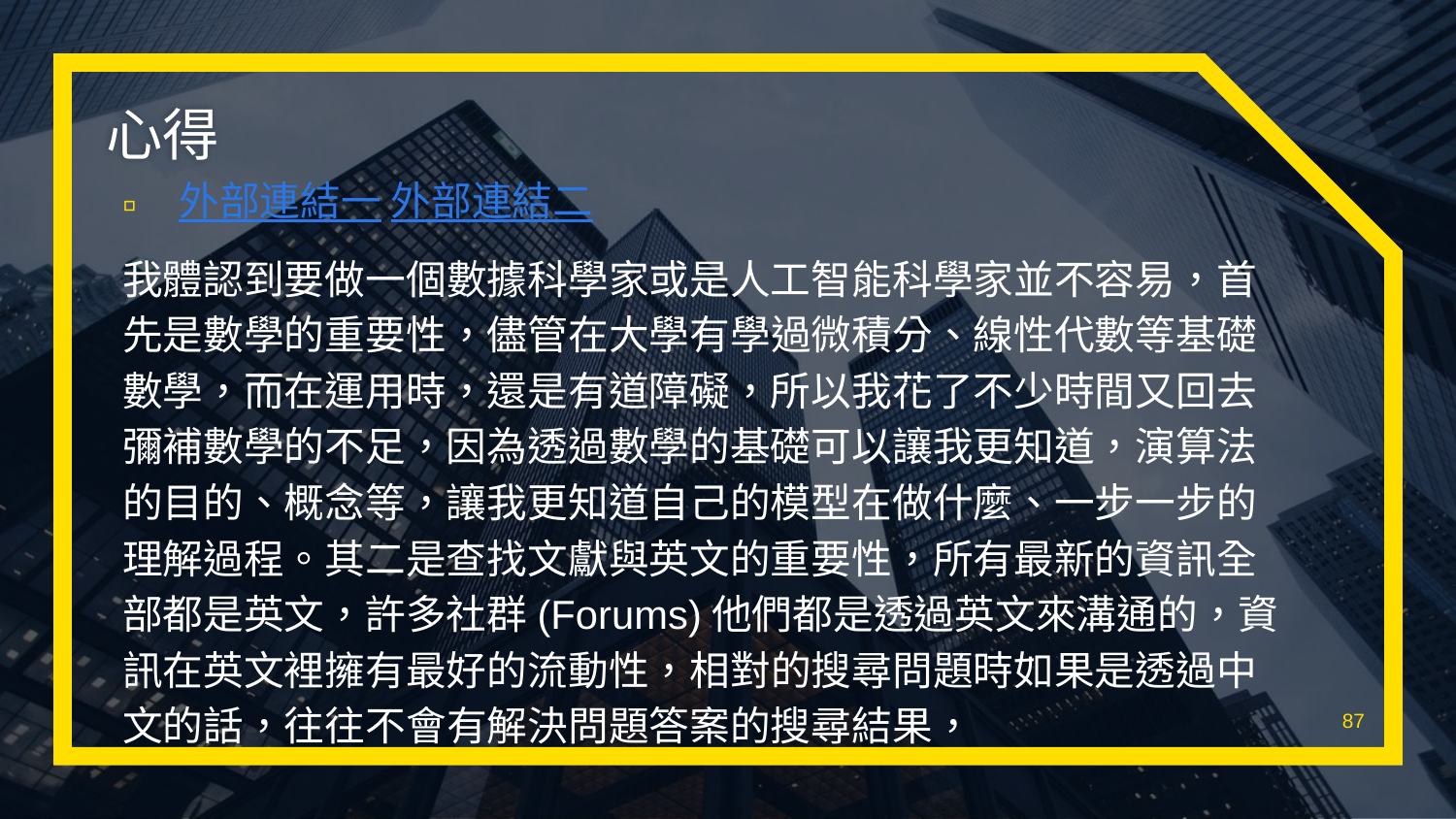

# 心得
外部連結一 外部連結二
我體認到要做一個數據科學家或是人工智能科學家並不容易，首先是數學的重要性，儘管在大學有學過微積分、線性代數等基礎數學，而在運用時，還是有道障礙，所以我花了不少時間又回去彌補數學的不足，因為透過數學的基礎可以讓我更知道，演算法的目的、概念等，讓我更知道自己的模型在做什麼、一步一步的理解過程。其二是查找文獻與英文的重要性，所有最新的資訊全部都是英文，許多社群(Forums)他們都是透過英文來溝通的，資訊在英文裡擁有最好的流動性，相對的搜尋問題時如果是透過中文的話，往往不會有解決問題答案的搜尋結果，

87